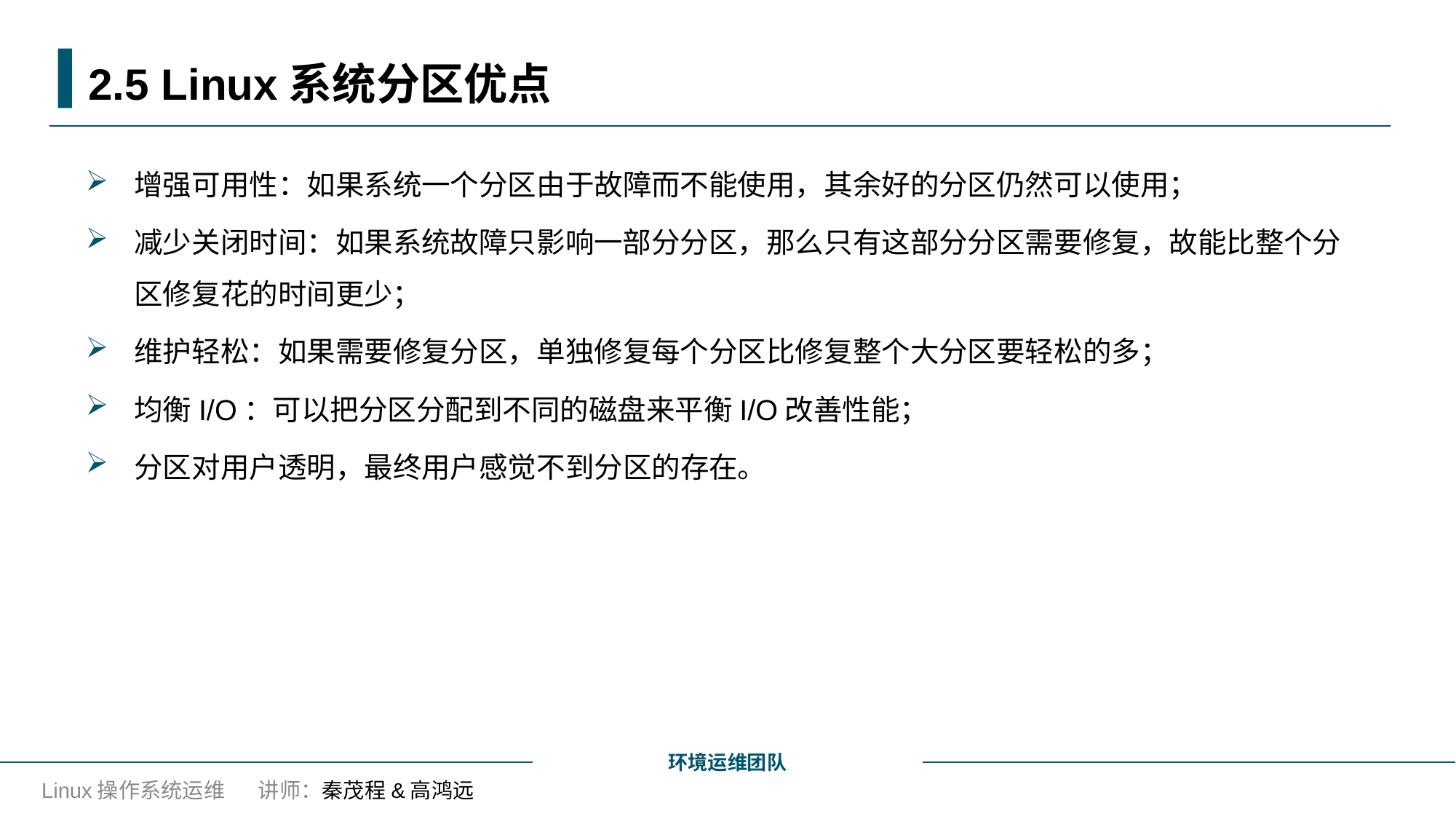

# 2.5 Linux系统分区优点
增强可用性：如果系统一个分区由于故障而不能使用，其余好的分区仍然可以使用；
减少关闭时间：如果系统故障只影响一部分分区，那么只有这部分分区需要修复，故能比整个分区修复花的时间更少；
维护轻松：如果需要修复分区，单独修复每个分区比修复整个大分区要轻松的多；
均衡I/O：可以把分区分配到不同的磁盘来平衡I/O改善性能；
分区对用户透明，最终用户感觉不到分区的存在。